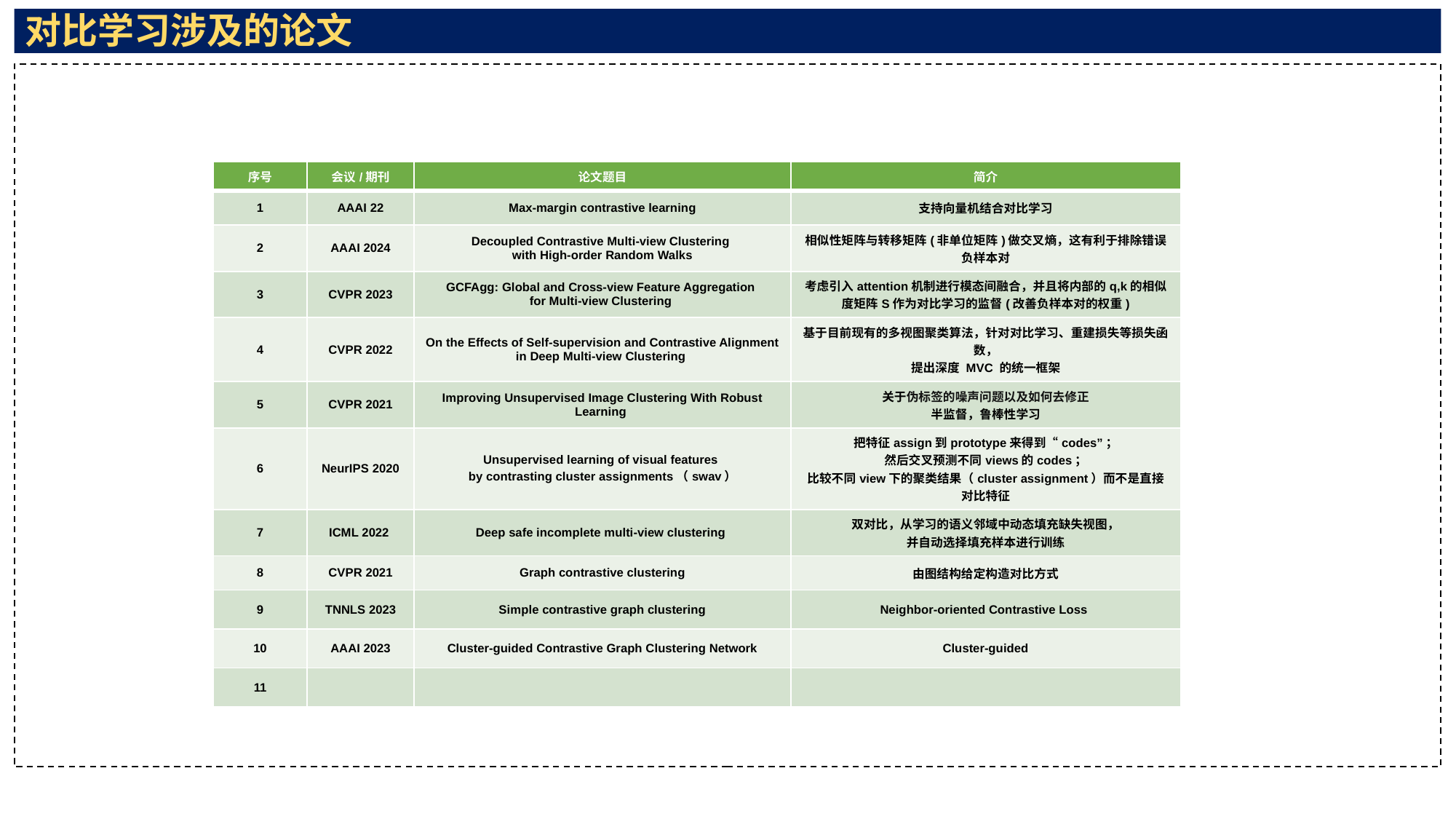

对比学习涉及的论文
| 序号 | 会议/期刊 | 论文题目 | 简介 |
| --- | --- | --- | --- |
| 1 | AAAI 22 | Max-margin contrastive learning | 支持向量机结合对比学习 |
| 2 | AAAI 2024 | Decoupled Contrastive Multi-view Clustering with High-order Random Walks | 相似性矩阵与转移矩阵(非单位矩阵)做交叉熵，这有利于排除错误负样本对 |
| 3 | CVPR 2023 | GCFAgg: Global and Cross-view Feature Aggregation for Multi-view Clustering | 考虑引入attention机制进行模态间融合，并且将内部的q,k的相似度矩阵S作为对比学习的监督(改善负样本对的权重) |
| 4 | CVPR 2022 | On the Effects of Self-supervision and Contrastive Alignment in Deep Multi-view Clustering | 基于目前现有的多视图聚类算法，针对对比学习、重建损失等损失函数， 提出深度 MVC 的统一框架 |
| 5 | CVPR 2021 | Improving Unsupervised Image Clustering With Robust Learning | 关于伪标签的噪声问题以及如何去修正 半监督，鲁棒性学习 |
| 6 | NeurIPS 2020 | Unsupervised learning of visual features by contrasting cluster assignments（swav） | 把特征assign到prototype来得到“codes”； 然后交叉预测不同views的codes； 比较不同view下的聚类结果（cluster assignment）而不是直接对比特征 |
| 7 | ICML 2022 | Deep safe incomplete multi-view clustering | 双对比，从学习的语义邻域中动态填充缺失视图， 并自动选择填充样本进行训练 |
| 8 | CVPR 2021 | Graph contrastive clustering | 由图结构给定构造对比方式 |
| 9 | TNNLS 2023 | Simple contrastive graph clustering | Neighbor-oriented Contrastive Loss |
| 10 | AAAI 2023 | Cluster-guided Contrastive Graph Clustering Network | Cluster-guided |
| 11 |  |  |  |